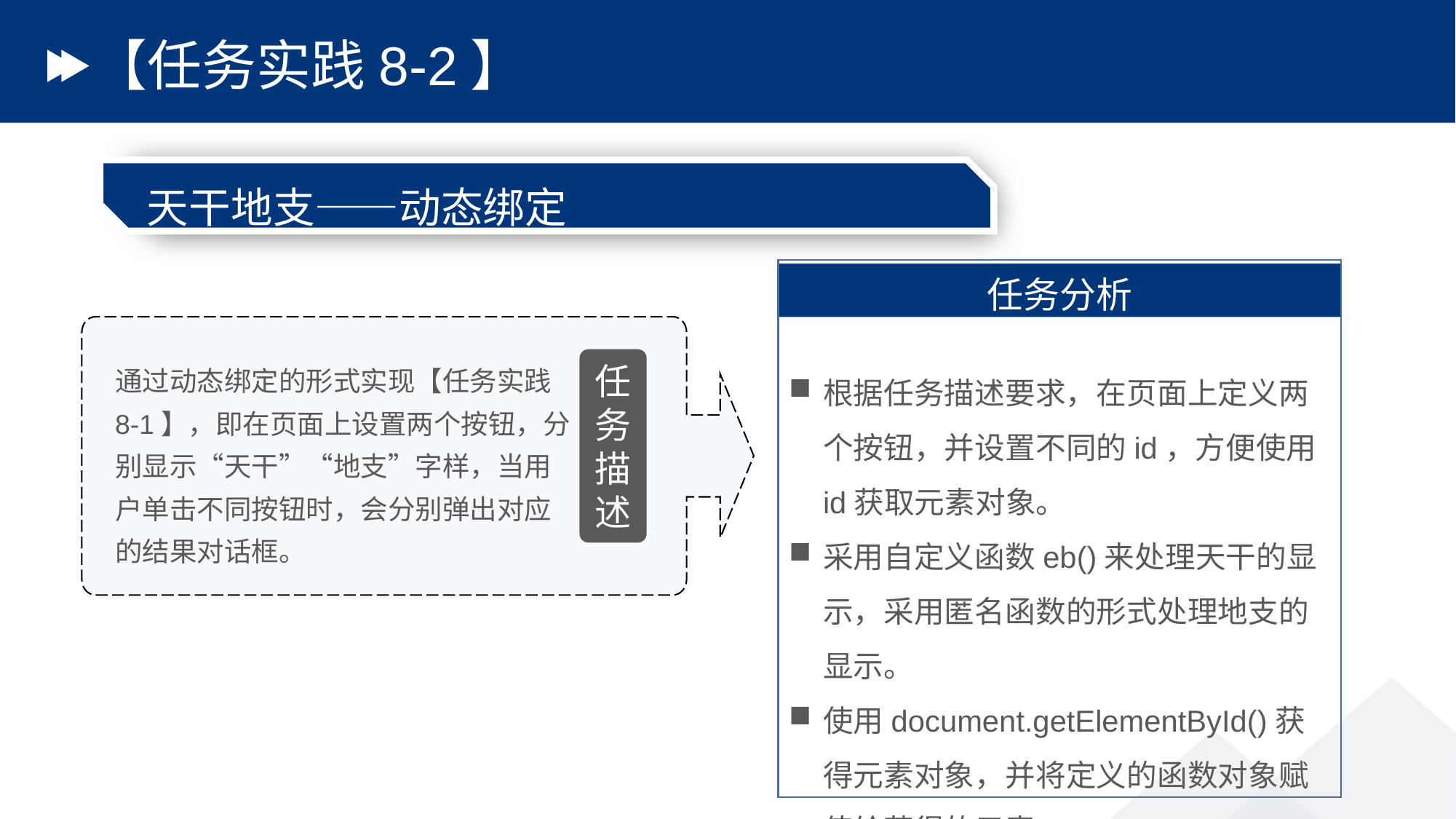

# 【任务实践8-2】
天干地支——动态绑定

任务分析
根据任务描述要求，在页面上定义两个按钮，并设置不同的id，方便使用id获取元素对象。
采用自定义函数eb()来处理天干的显示，采用匿名函数的形式处理地支的显示。
使用document.getElementById()获得元素对象，并将定义的函数对象赋值给获得的元素。

通过动态绑定的形式实现【任务实践8-1】，即在页面上设置两个按钮，分别显示“天干”“地支”字样，当用户单击不同按钮时，会分别弹出对应的结果对话框。
任务描述